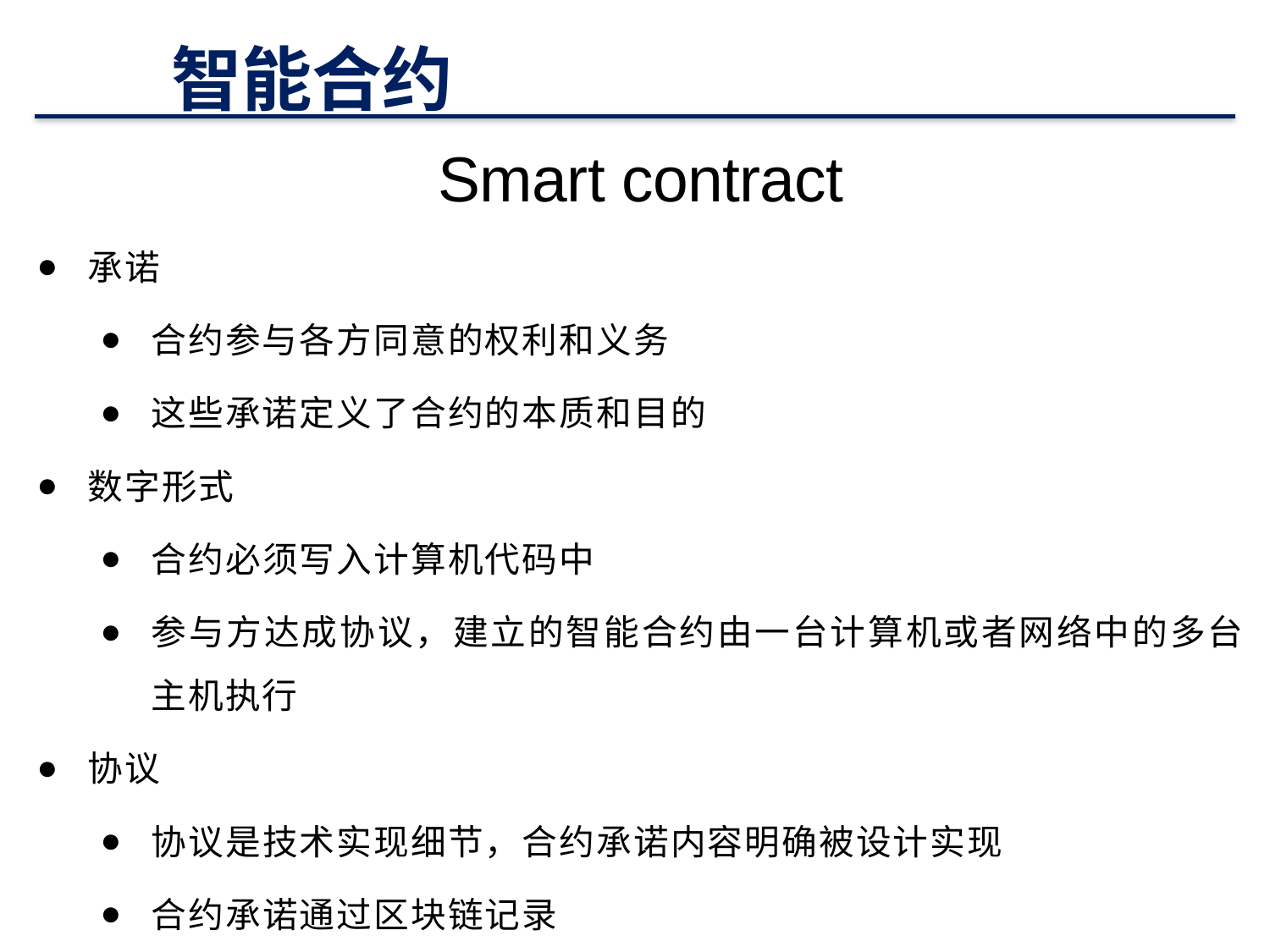

# 智能合约
Smart contract
承诺
合约参与各方同意的权利和义务
这些承诺定义了合约的本质和目的
数字形式
合约必须写入计算机代码中
参与方达成协议，建立的智能合约由一台计算机或者网络中的多台主机执行
协议
协议是技术实现细节，合约承诺内容明确被设计实现
合约承诺通过区块链记录